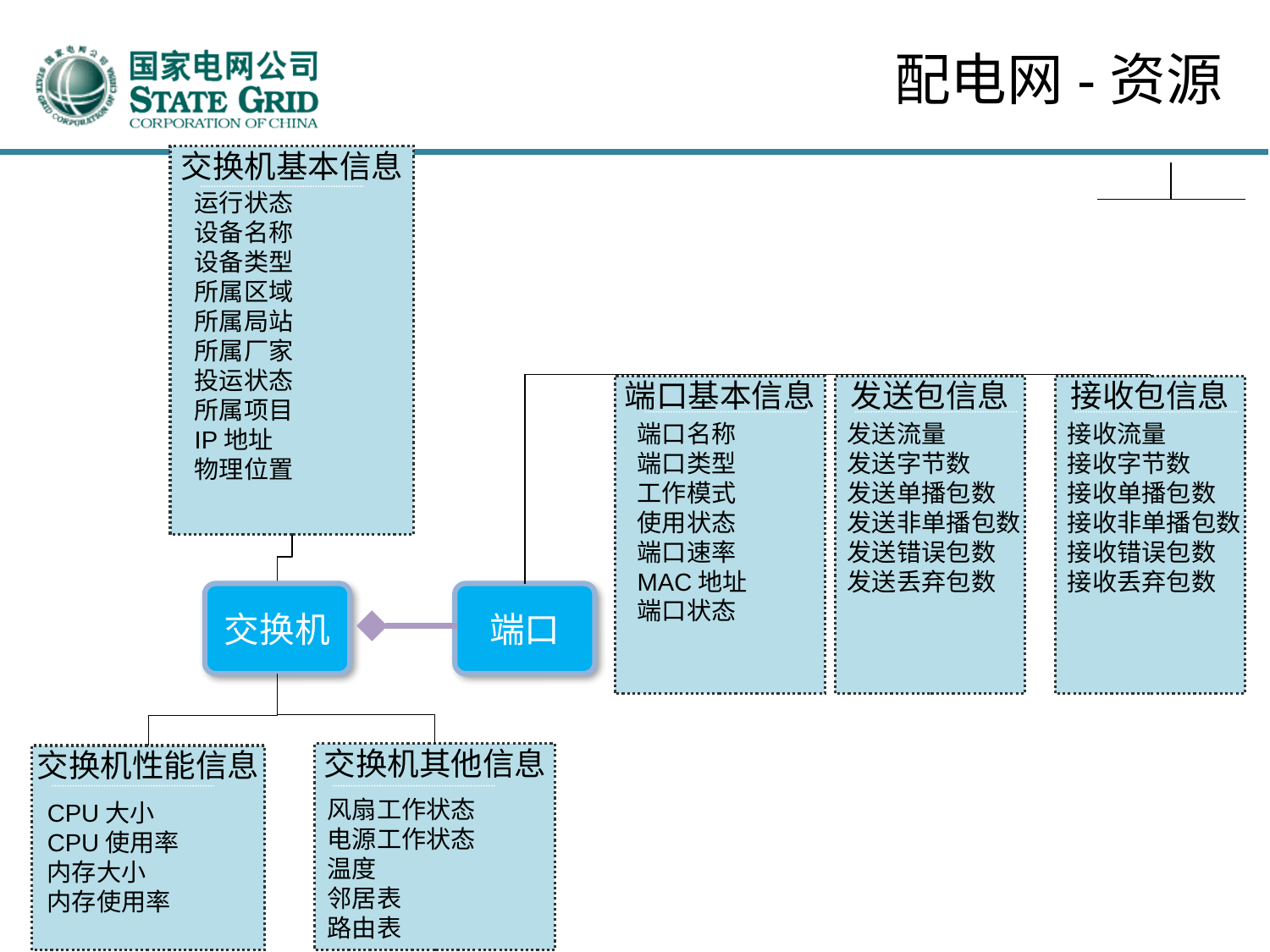

配电网-资源
交换机基本信息
运行状态
设备名称
设备类型
所属区域
所属局站
所属厂家
投运状态
所属项目
IP地址
物理位置

端口基本信息
发送包信息
接收包信息
端口名称
端口类型
工作模式
使用状态
端口速率
MAC地址
端口状态

发送流量
发送字节数
发送单播包数
发送非单播包数
发送错误包数
发送丢弃包数

接收流量
接收字节数
接收单播包数
接收非单播包数
接收错误包数
接收丢弃包数

交换机
端口
交换机其他信息
交换机性能信息

风扇工作状态
电源工作状态
温度
邻居表
路由表
CPU大小
CPU使用率
内存大小
内存使用率